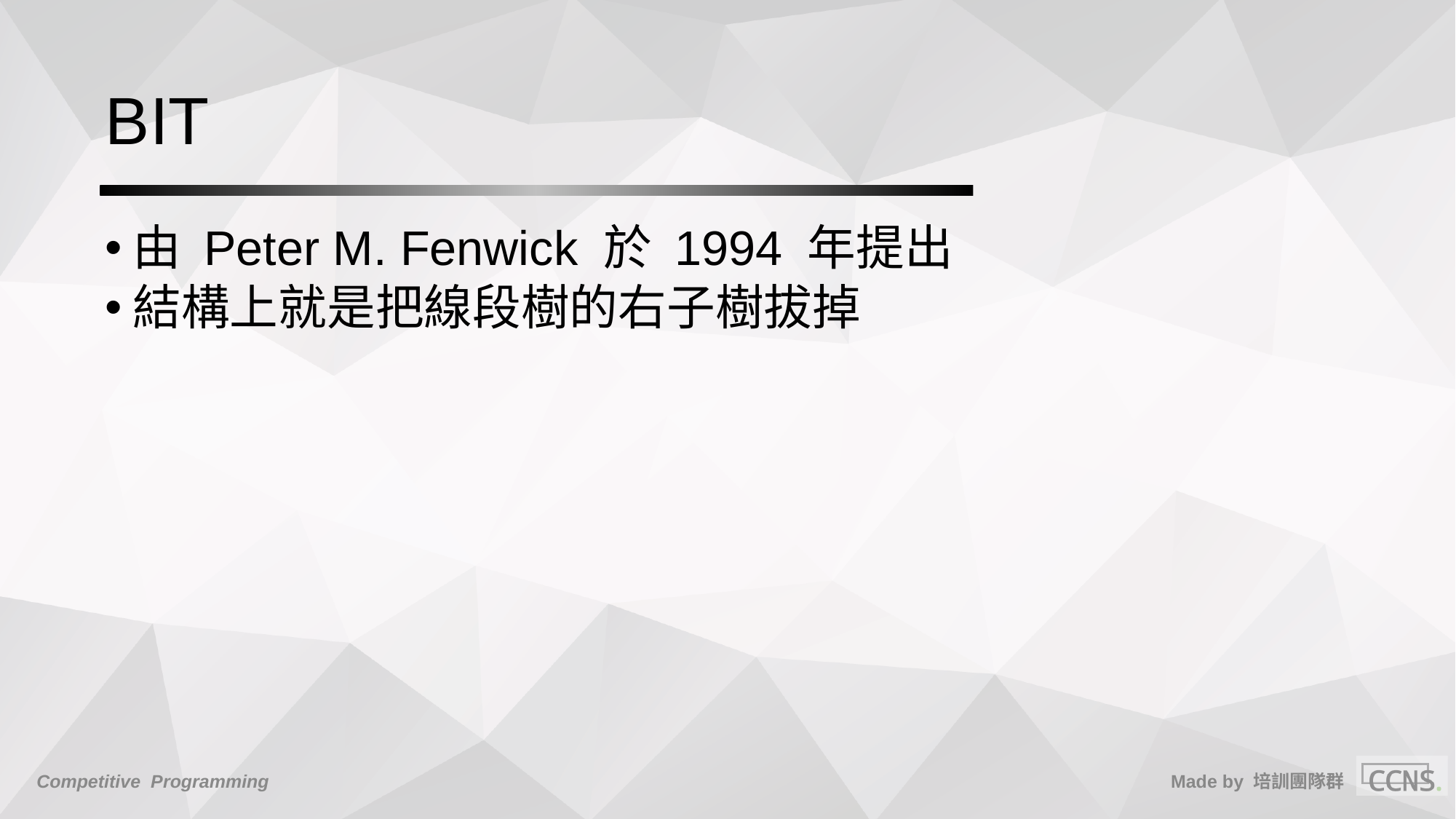

# BIT
由 Peter M. Fenwick 於 1994 年提出
結構上就是把線段樹的右子樹拔掉